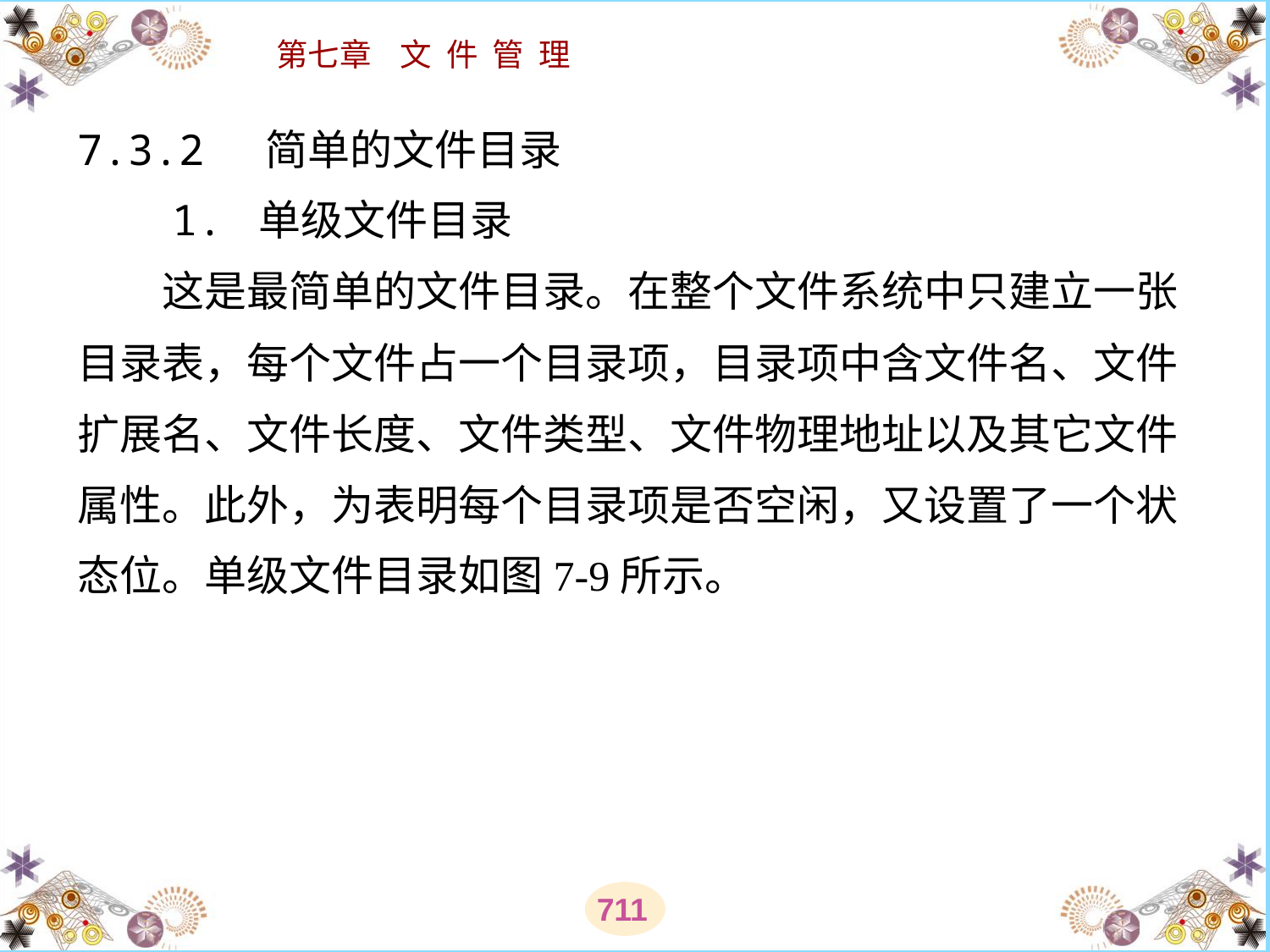

# 7.3.2  简单的文件目录 　　1. 单级文件目录 　　这是最简单的文件目录。在整个文件系统中只建立一张目录表，每个文件占一个目录项，目录项中含文件名、文件扩展名、文件长度、文件类型、文件物理地址以及其它文件属性。此外，为表明每个目录项是否空闲，又设置了一个状态位。单级文件目录如图7-9所示。